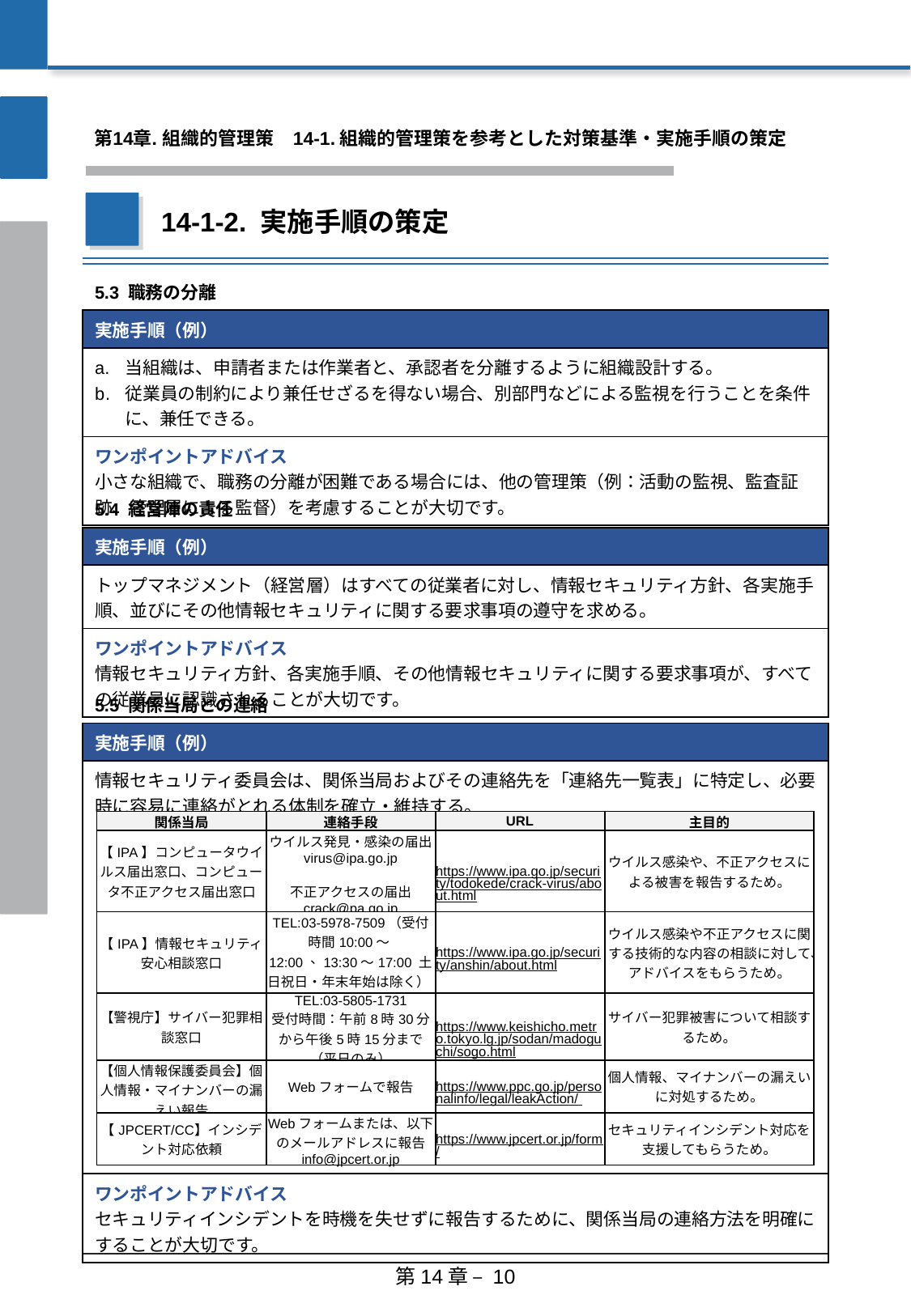

第14章. 組織的管理策
　14-1. 組織的管理策を参考とした対策基準・実施手順の策定
14-1-2. 実施手順の策定
| 5.3 職務の分離 |
| --- |
| 実施手順（例） |
| 当組織は、申請者または作業者と、承認者を分離するように組織設計する。 従業員の制約により兼任せざるを得ない場合、別部門などによる監視を行うことを条件に、兼任できる。 |
| ワンポイントアドバイス 小さな組織で、職務の分離が困難である場合には、他の管理策（例：活動の監視、監査証跡、管理層による監督）を考慮することが大切です。 |
| 5.4 経営陣の責任 |
| --- |
| 実施手順（例） |
| トップマネジメント（経営層）はすべての従業者に対し、情報セキュリティ方針、各実施手順、並びにその他情報セキュリティに関する要求事項の遵守を求める。 |
| ワンポイントアドバイス 情報セキュリティ方針、各実施手順、その他情報セキュリティに関する要求事項が、すべての従業員に認識されることが大切です。 |
| 5.5 関係当局との連絡 |
| --- |
| 実施手順（例） |
| 情報セキュリティ委員会は、関係当局およびその連絡先を「連絡先一覧表」に特定し、必要時に容易に連絡がとれる体制を確立・維持する。 |
| ワンポイントアドバイス セキュリティインシデントを時機を失せずに報告するために、関係当局の連絡方法を明確にすることが大切です。 |
| 関係当局 | 連絡手段 | URL | 主目的 |
| --- | --- | --- | --- |
| 【IPA】コンピュータウイルス届出窓口、コンピュータ不正アクセス届出窓口 | ウイルス発見・感染の届出 virus@ipa.go.jp 不正アクセスの届出 crack@pa.go.jp | https://www.ipa.go.jp/security/todokede/crack-virus/about.html | ウイルス感染や、不正アクセスによる被害を報告するため。 |
| 【IPA】情報セキュリティ安心相談窓口 | TEL:03-5978-7509（受付時間10:00～12:00、13:30～17:00 土日祝日・年末年始は除く）anshin@ipa.go.jp | https://www.ipa.go.jp/security/anshin/about.html | ウイルス感染や不正アクセスに関する技術的な内容の相談に対して、アドバイスをもらうため。 |
| 【警視庁】サイバー犯罪相談窓口 | TEL:03-5805-1731 受付時間：午前8時30分から午後5時15分まで（平日のみ） | https://www.keishicho.metro.tokyo.lg.jp/sodan/madoguchi/sogo.html | サイバー犯罪被害について相談するため。 |
| 【個人情報保護委員会】個人情報・マイナンバーの漏えい報告 | Webフォームで報告 | https://www.ppc.go.jp/personalinfo/legal/leakAction/ | 個人情報、マイナンバーの漏えいに対処するため。 |
| 【JPCERT/CC】インシデント対応依頼 | Webフォームまたは、以下のメールアドレスに報告 info@jpcert.or.jp | https://www.jpcert.or.jp/form/ | セキュリティインシデント対応を支援してもらうため。 |
第14章 – 10